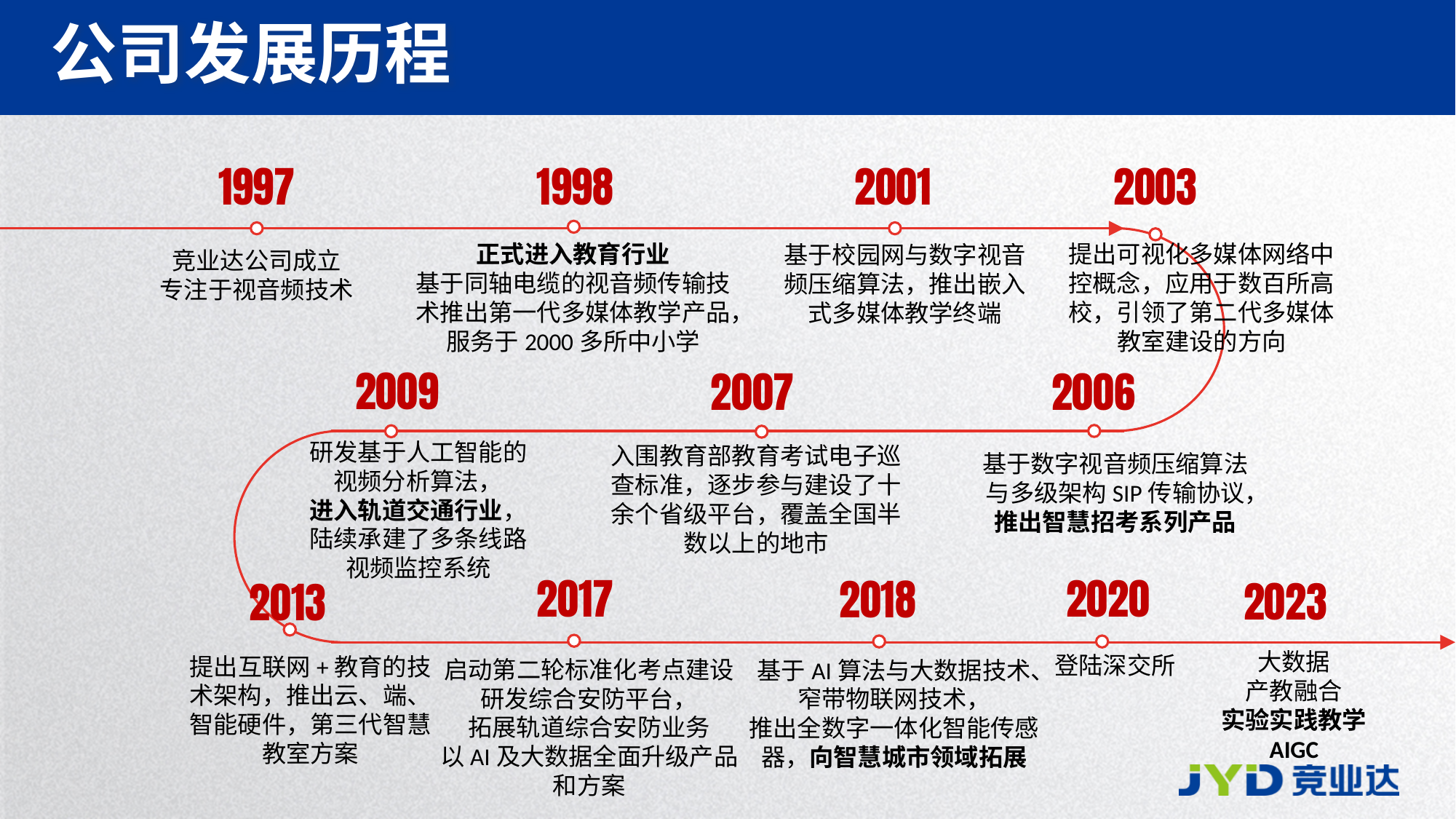

# 公司发展历程
1997
1998
2001
2003
竞业达公司成立
专注于视音频技术

基于校园网与数字视音频压缩算法，推出嵌入式多媒体教学终端
正式进入教育行业
基于同轴电缆的视音频传输技术推出第一代多媒体教学产品，服务于2000多所中小学
提出可视化多媒体网络中控概念，应用于数百所高校，引领了第二代多媒体教室建设的方向
2009
2007
2006

入围教育部教育考试电子巡查标准，逐步参与建设了十余个省级平台，覆盖全国半数以上的地市
研发基于人工智能的视频分析算法，
进入轨道交通行业，陆续承建了多条线路视频监控系统
基于数字视音频压缩算法与多级架构SIP传输协议，推出智慧招考系列产品
2017
2020
2018
2023
2013

登陆深交所

基于AI算法与大数据技术、窄带物联网技术，
推出全数字一体化智能传感器，向智慧城市领域拓展
提出互联网+教育的技术架构，推出云、端、智能硬件，第三代智慧教室方案
启动第二轮标准化考点建设
研发综合安防平台，
拓展轨道综合安防业务
以AI及大数据全面升级产品和方案
大数据
产教融合
实验实践教学
AIGC